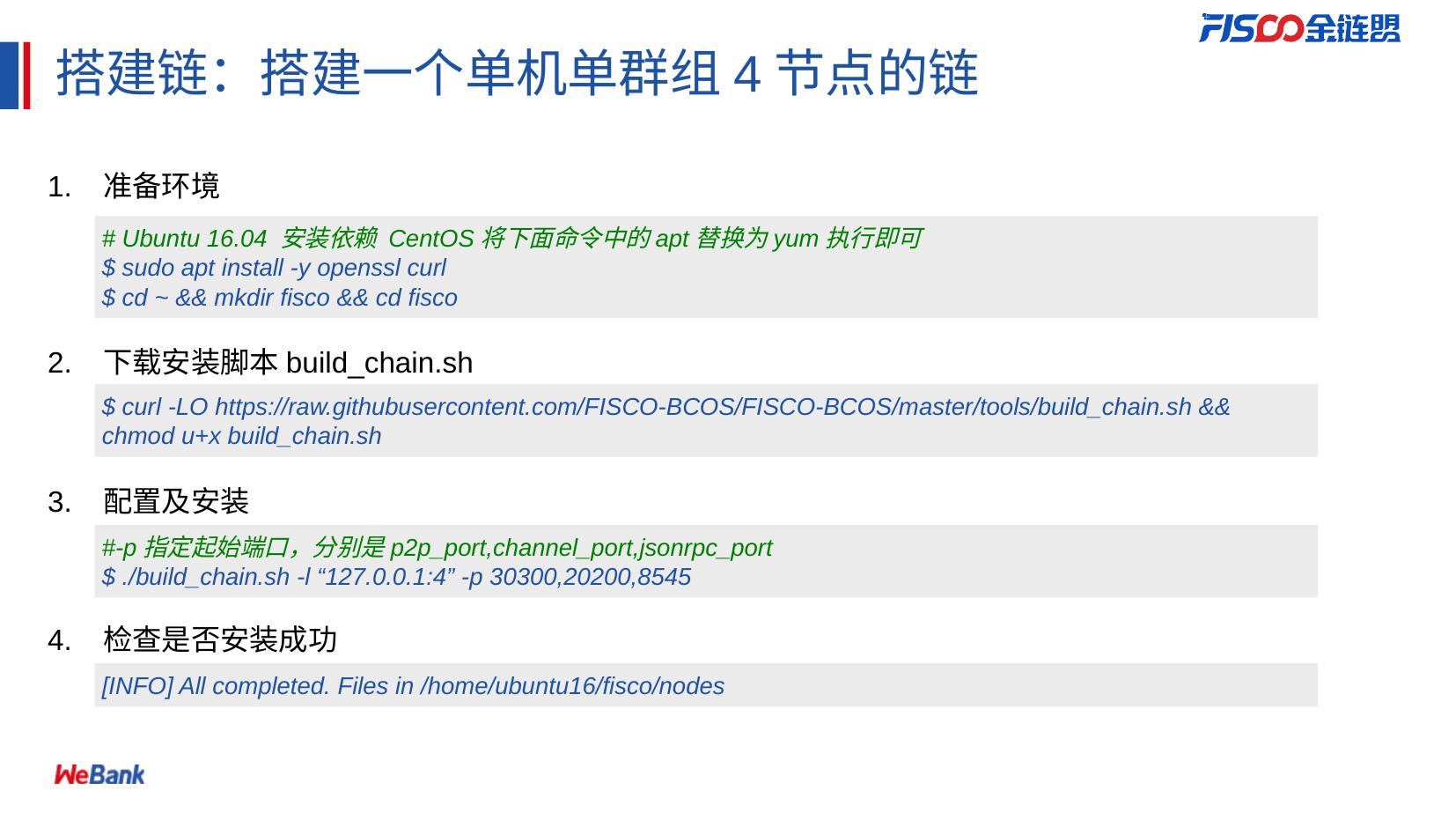

# 搭建链：搭建一个单机单群组4节点的链
1.   准备环境
# Ubuntu 16.04 安装依赖 CentOS将下面命令中的apt替换为yum执行即可
$ sudo apt install -y openssl curl
$ cd ~ && mkdir fisco && cd fisco
2.   下载安装脚本build_chain.sh
$ curl -LO https://raw.githubusercontent.com/FISCO-BCOS/FISCO-BCOS/master/tools/build_chain.sh && chmod u+x build_chain.sh
3.   配置及安装
#-p指定起始端口，分别是p2p_port,channel_port,jsonrpc_port
$ ./build_chain.sh -l “127.0.0.1:4” -p 30300,20200,8545
4.   检查是否安装成功
[INFO] All completed. Files in /home/ubuntu16/fisco/nodes